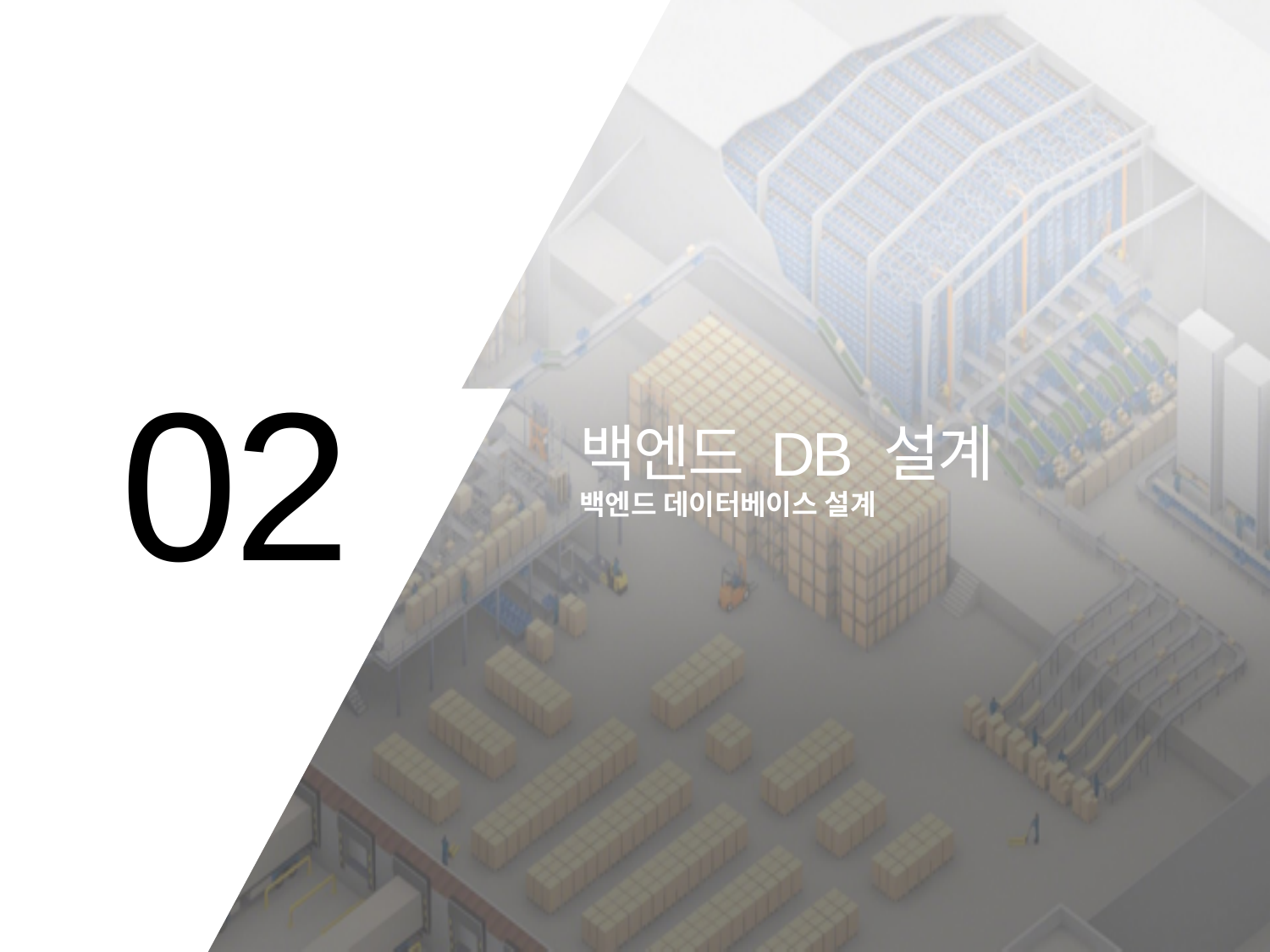

02
백엔드 DB 설계
백엔드 데이터베이스 설계